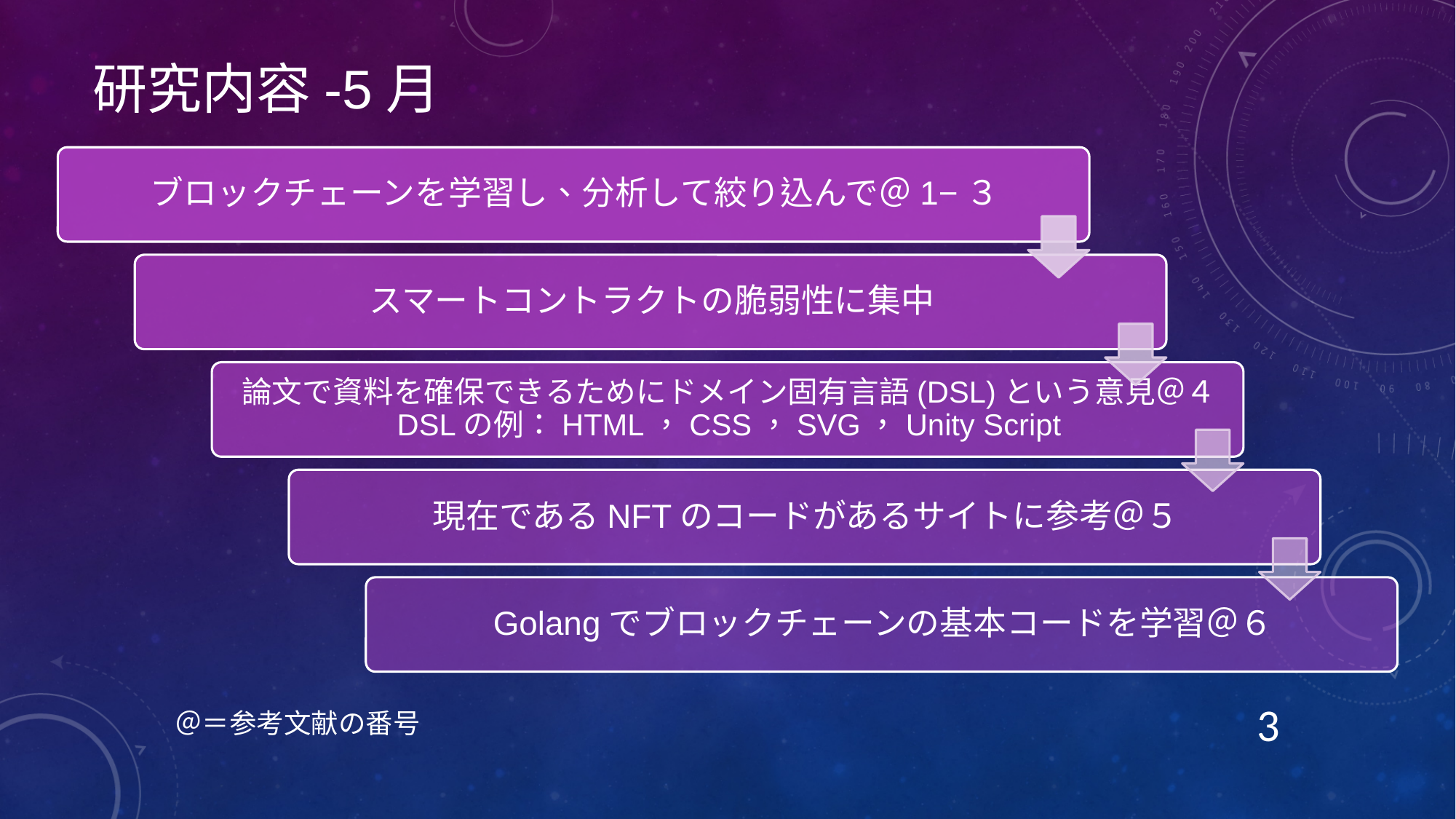

# 研究内容-5月
ブロックチェーンを学習し、分析して絞り込んで＠1−３
スマートコントラクトの脆弱性に集中
論文で資料を確保できるためにドメイン固有言語(DSL)という意見＠４
DSLの例：HTML，CSS，SVG，Unity Script
現在であるNFTのコードがあるサイトに参考＠５
Golangでブロックチェーンの基本コードを学習＠６

＠＝参考文献の番号
3